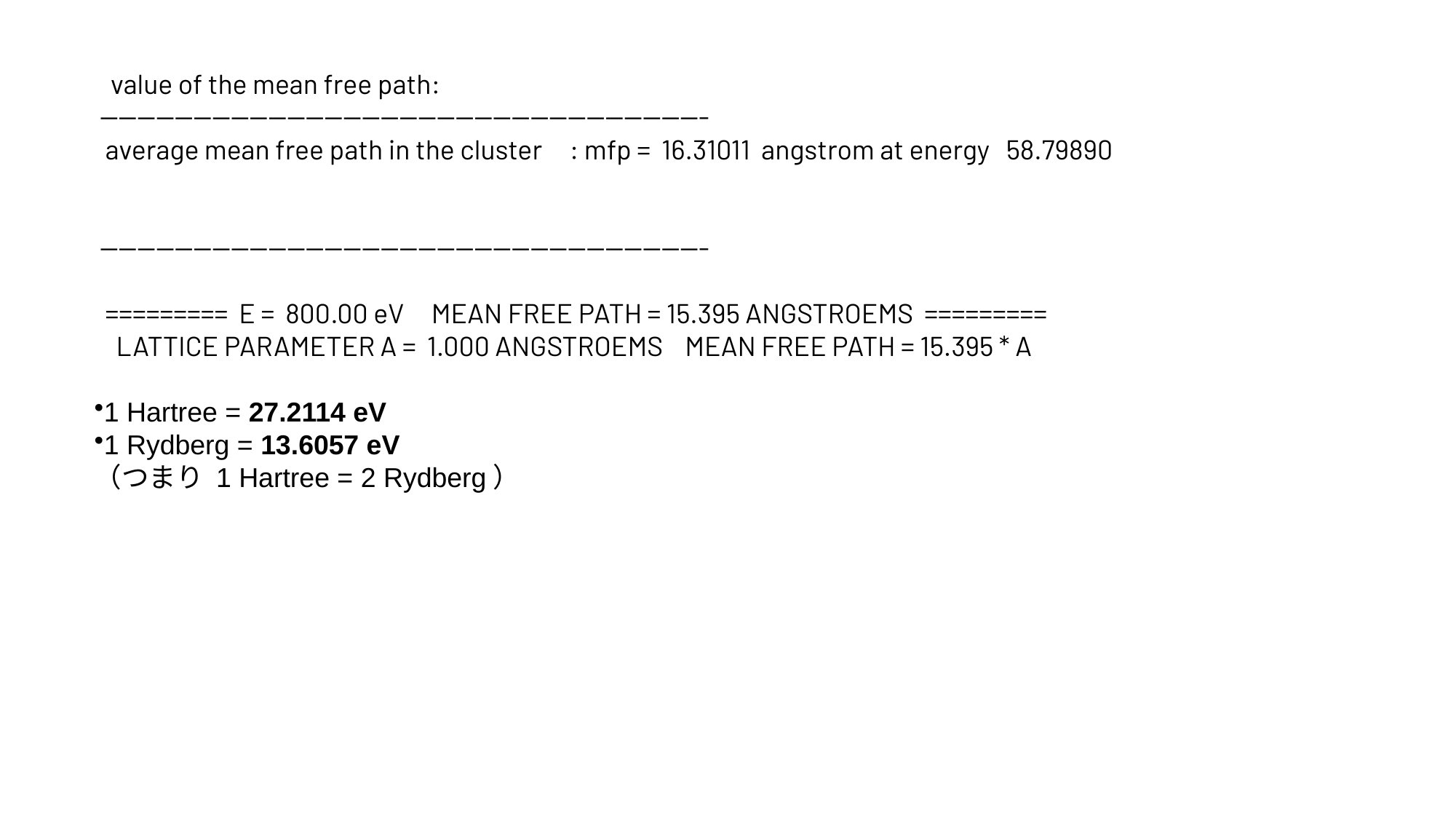

value of the mean free path:
 -----------------------------------------------------------------
  average mean free path in the cluster     : mfp =  16.31011  angstrom at energy   58.79890

 -----------------------------------------------------------------

  =========  E =  800.00 eV     MEAN FREE PATH = 15.395 ANGSTROEMS  =========
    LATTICE PARAMETER A =  1.000 ANGSTROEMS    MEAN FREE PATH = 15.395 * A

1 Hartree = 27.2114 eV
1 Rydberg = 13.6057 eV
（つまり 1 Hartree = 2 Rydberg）